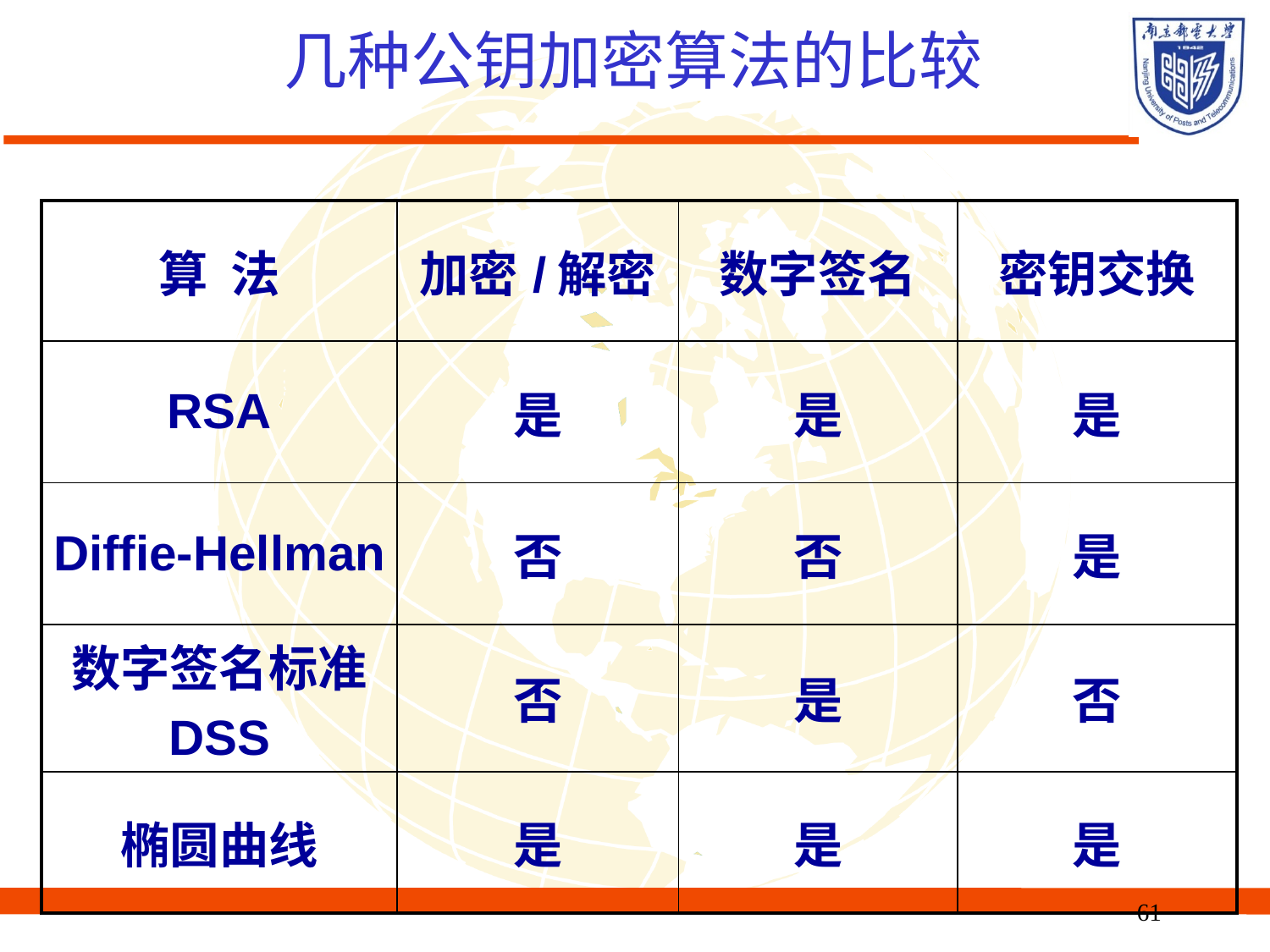

# 几种公钥加密算法的比较
| 算 法 | 加密/解密 | 数字签名 | 密钥交换 |
| --- | --- | --- | --- |
| RSA | 是 | 是 | 是 |
| Diffie-Hellman | 否 | 否 | 是 |
| 数字签名标准 DSS | 否 | 是 | 否 |
| 椭圆曲线 | 是 | 是 | 是 |
61